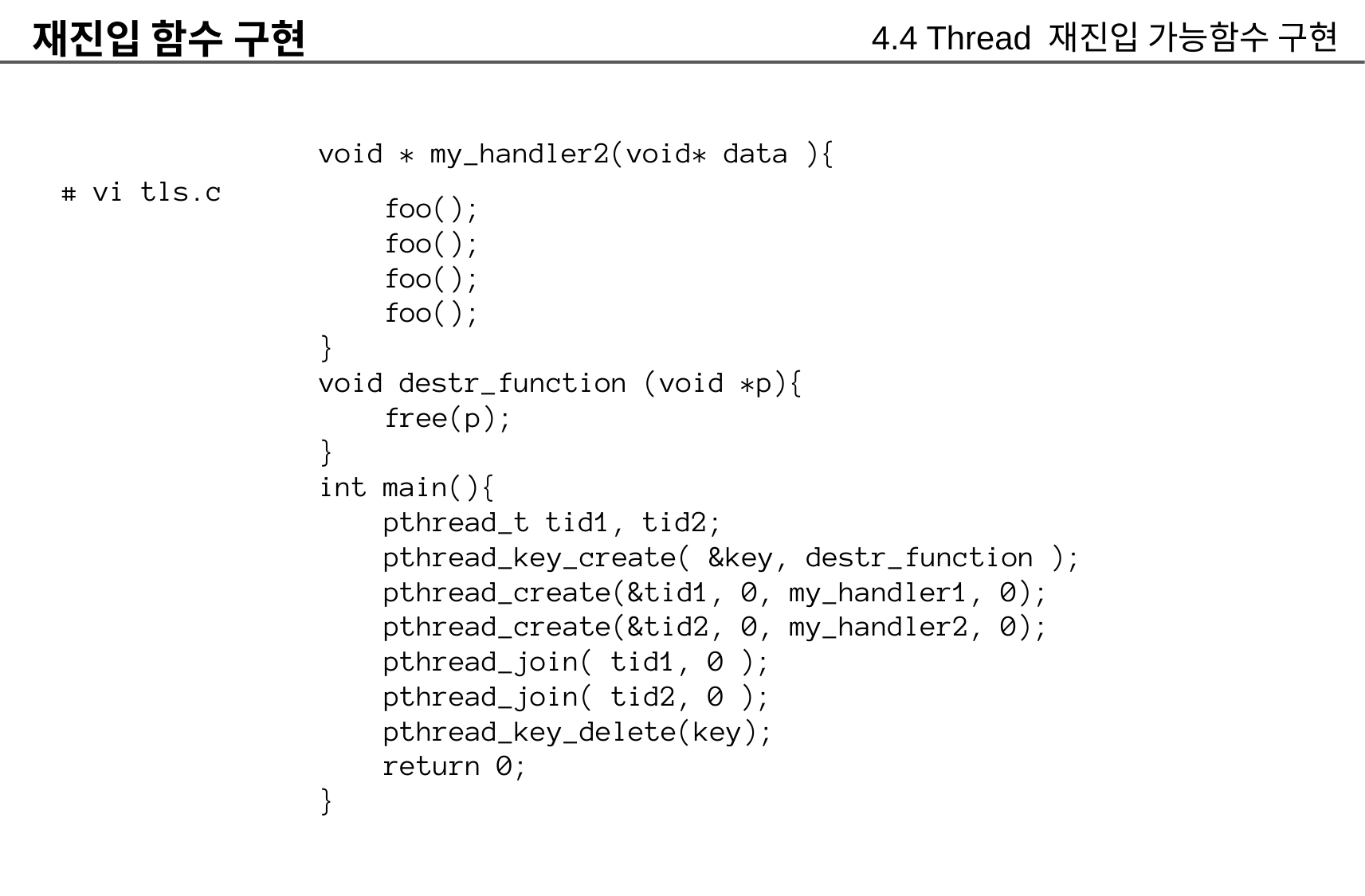

재진입 함수 구현

	void  *  my_handler2(void*  data  ){
4.4 Thread 재진입 가능함수 구현

#  vi  tls.c
	foo();
	foo();
	foo();
	foo();
}
void  destr_function  (void  *p){
	free(p);
}
int  main(){
	pthread_t  tid1,  tid2;
	pthread_key_create(  &key,  destr_function  );
	pthread_create(&tid1,  0,  my_handler1,  0);
	pthread_create(&tid2,  0,  my_handler2,  0);
	pthread_join(  tid1,  0  );
	pthread_join(  tid2,  0  );
	pthread_key_delete(key);
	return  0;
}